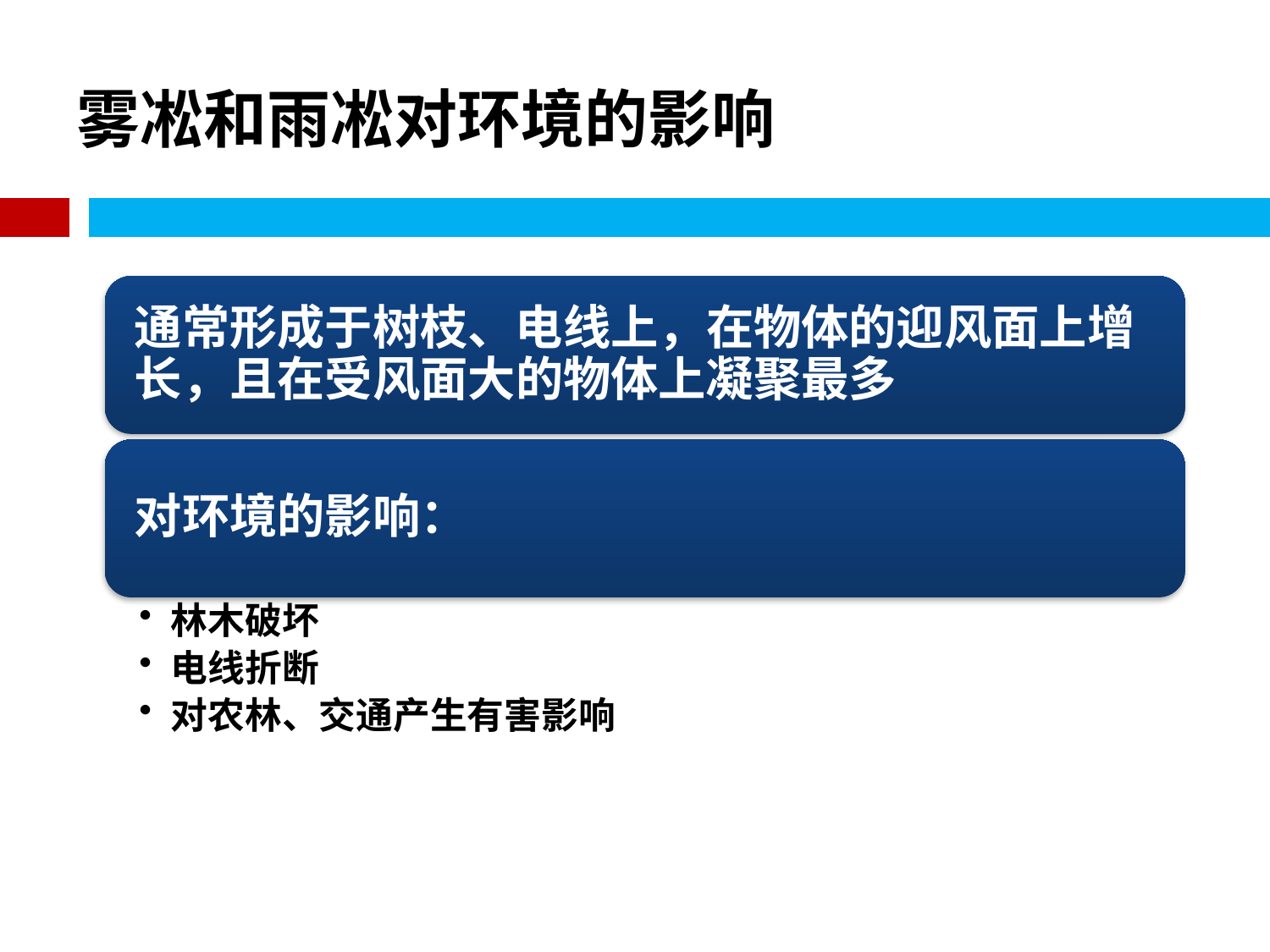

# 雾凇和雨凇对环境的影响
通常形成于树枝、电线上，在物体的迎风面上增长，且在受风面大的物体上凝聚最多
对环境的影响：
林木破坏
电线折断
对农林、交通产生有害影响